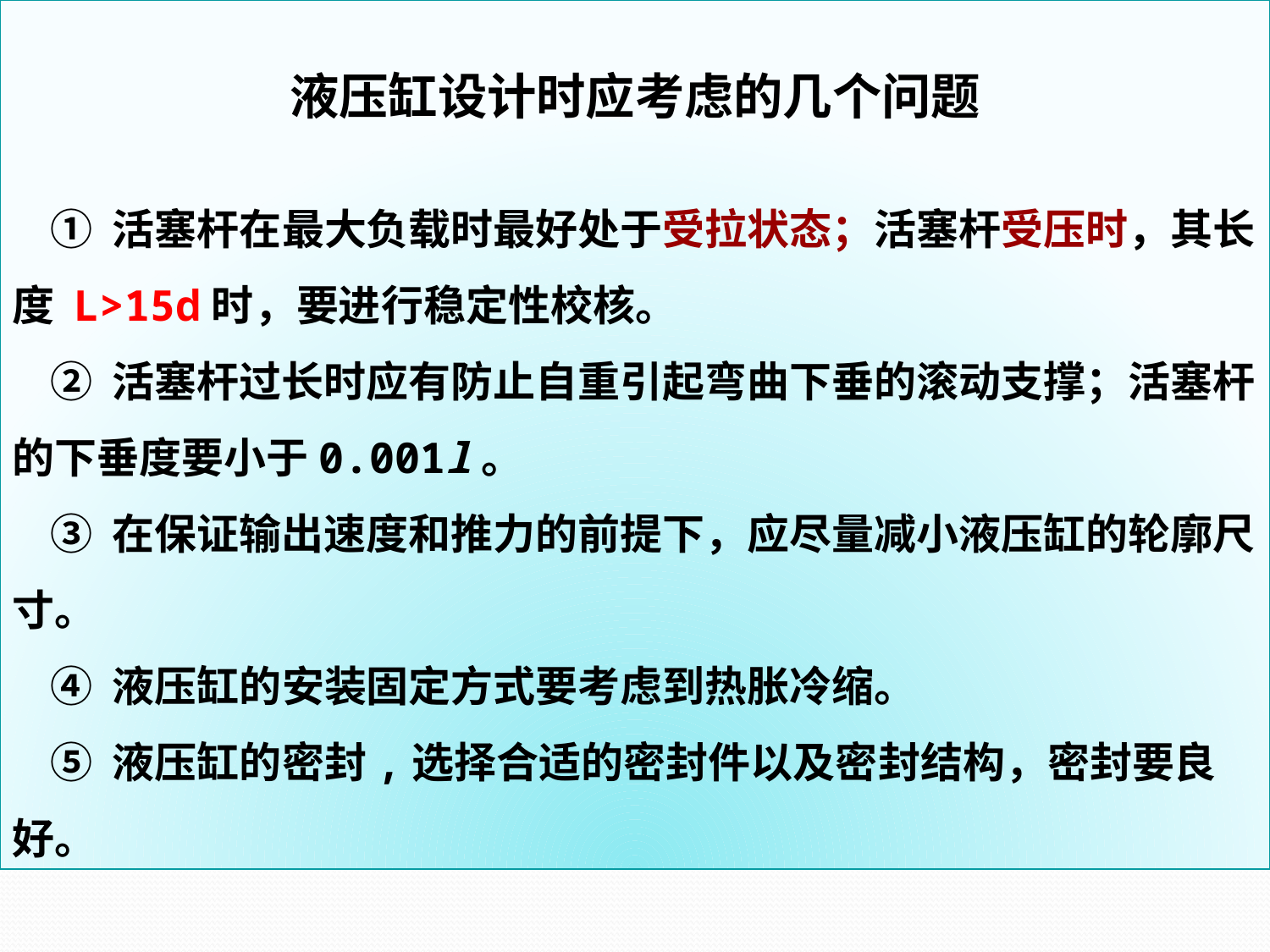

液压缸设计时应考虑的几个问题
    ① 活塞杆在最大负载时最好处于受拉状态；活塞杆受压时，其长度 L>15d时，要进行稳定性校核。
    ② 活塞杆过长时应有防止自重引起弯曲下垂的滚动支撑；活塞杆的下垂度要小于0.001l。
    ③ 在保证输出速度和推力的前提下，应尽量减小液压缸的轮廓尺寸。
    ④ 液压缸的安装固定方式要考虑到热胀冷缩。
    ⑤ 液压缸的密封,选择合适的密封件以及密封结构，密封要良好。